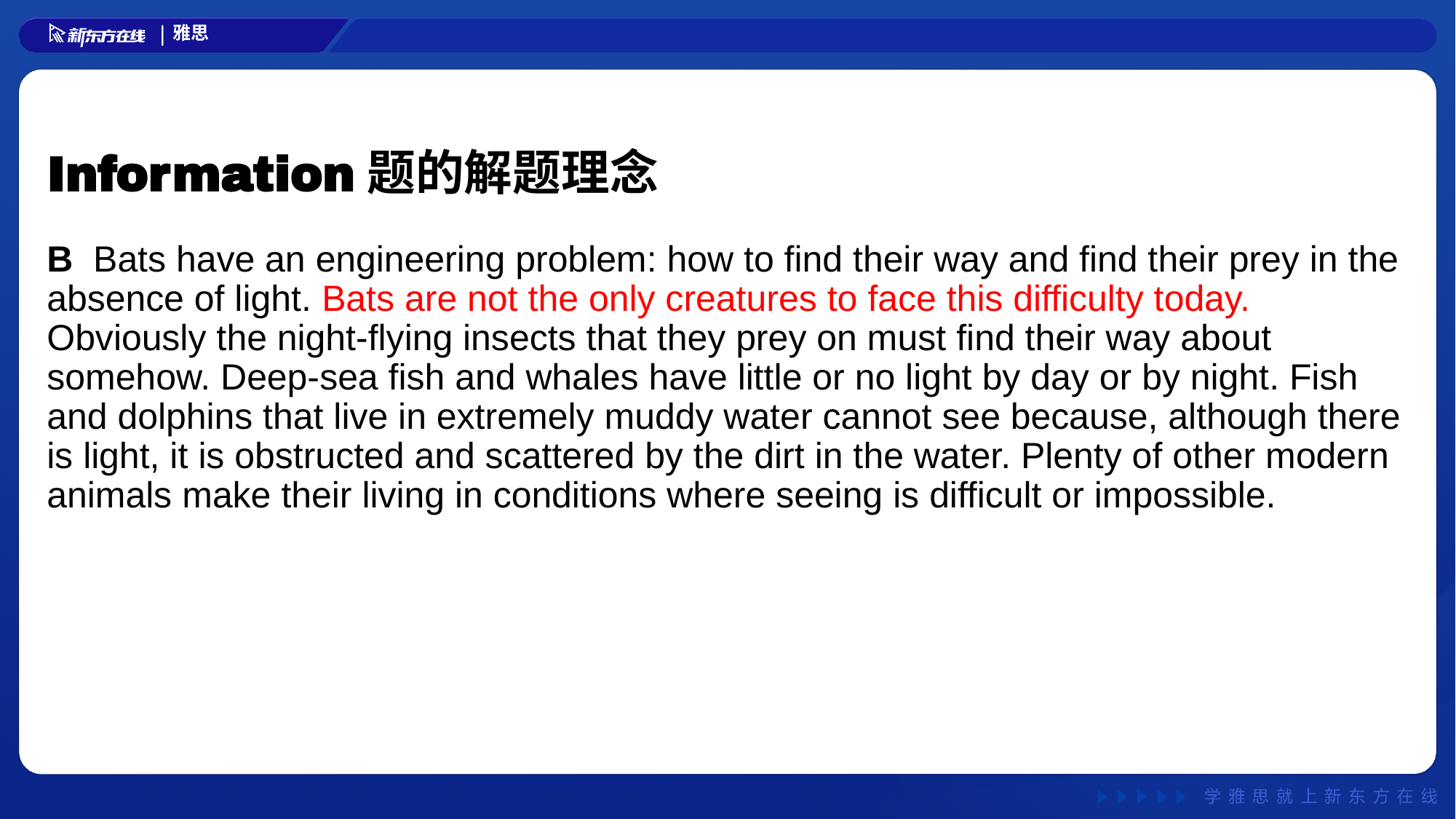

# Information题的解题理念
B  Bats have an engineering problem: how to find their way and find their prey in the absence of light. Bats are not the only creatures to face this difficulty today. Obviously the night-flying insects that they prey on must find their way about somehow. Deep-sea fish and whales have little or no light by day or by night. Fish and dolphins that live in extremely muddy water cannot see because, although there is light, it is obstructed and scattered by the dirt in the water. Plenty of other modern animals make their living in conditions where seeing is difficult or impossible.